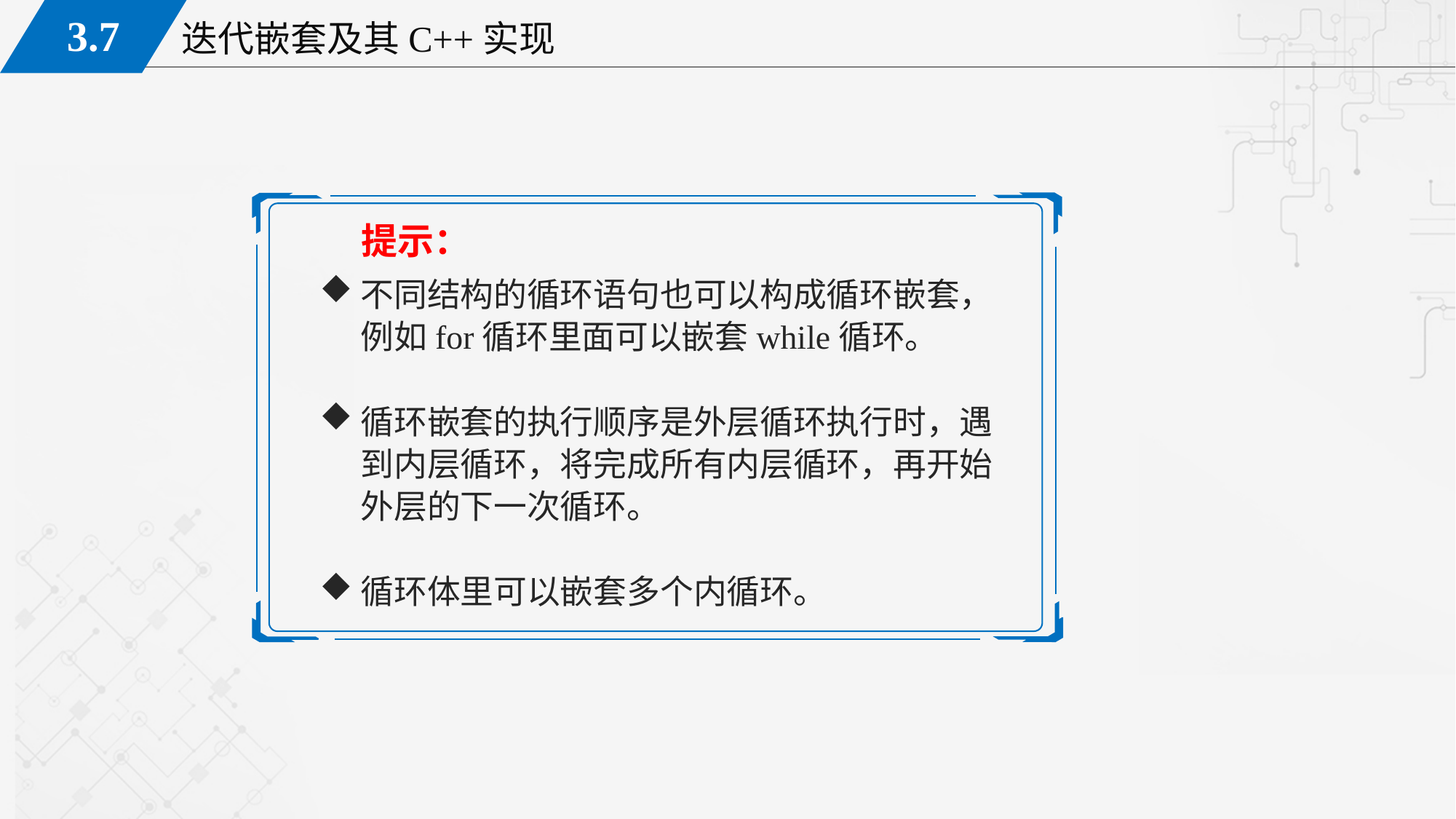

提示：
不同结构的循环语句也可以构成循环嵌套，例如for循环里面可以嵌套while循环。

循环嵌套的执行顺序是外层循环执行时，遇到内层循环，将完成所有内层循环，再开始外层的下一次循环。

循环体里可以嵌套多个内循环。